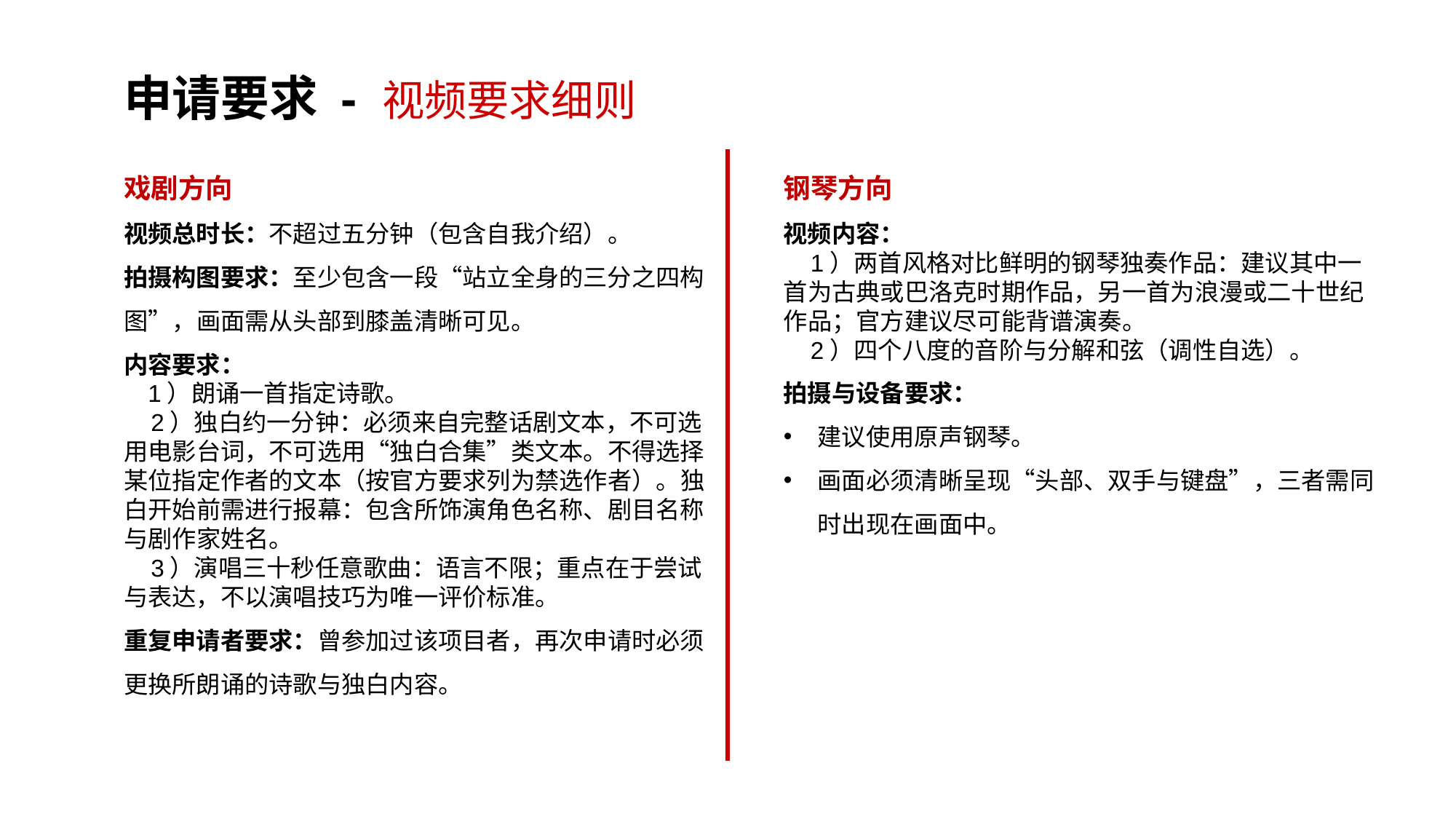

申请要求 - 视频要求细则
钢琴方向
视频内容：
    1）两首风格对比鲜明的钢琴独奏作品：建议其中一首为古典或巴洛克时期作品，另一首为浪漫或二十世纪作品；官方建议尽可能背谱演奏。
    2）四个八度的音阶与分解和弦（调性自选）。
拍摄与设备要求：
建议使用原声钢琴。
画面必须清晰呈现“头部、双手与键盘”，三者需同时出现在画面中。
戏剧方向
视频总时长：不超过五分钟（包含自我介绍）。
拍摄构图要求：至少包含一段“站立全身的三分之四构图”，画面需从头部到膝盖清晰可见。
内容要求：
    1）朗诵一首指定诗歌。
    2）独白约一分钟：必须来自完整话剧文本，不可选用电影台词，不可选用“独白合集”类文本。不得选择某位指定作者的文本（按官方要求列为禁选作者）。独白开始前需进行报幕：包含所饰演角色名称、剧目名称与剧作家姓名。
    3）演唱三十秒任意歌曲：语言不限；重点在于尝试与表达，不以演唱技巧为唯一评价标准。
重复申请者要求：曾参加过该项目者，再次申请时必须更换所朗诵的诗歌与独白内容。